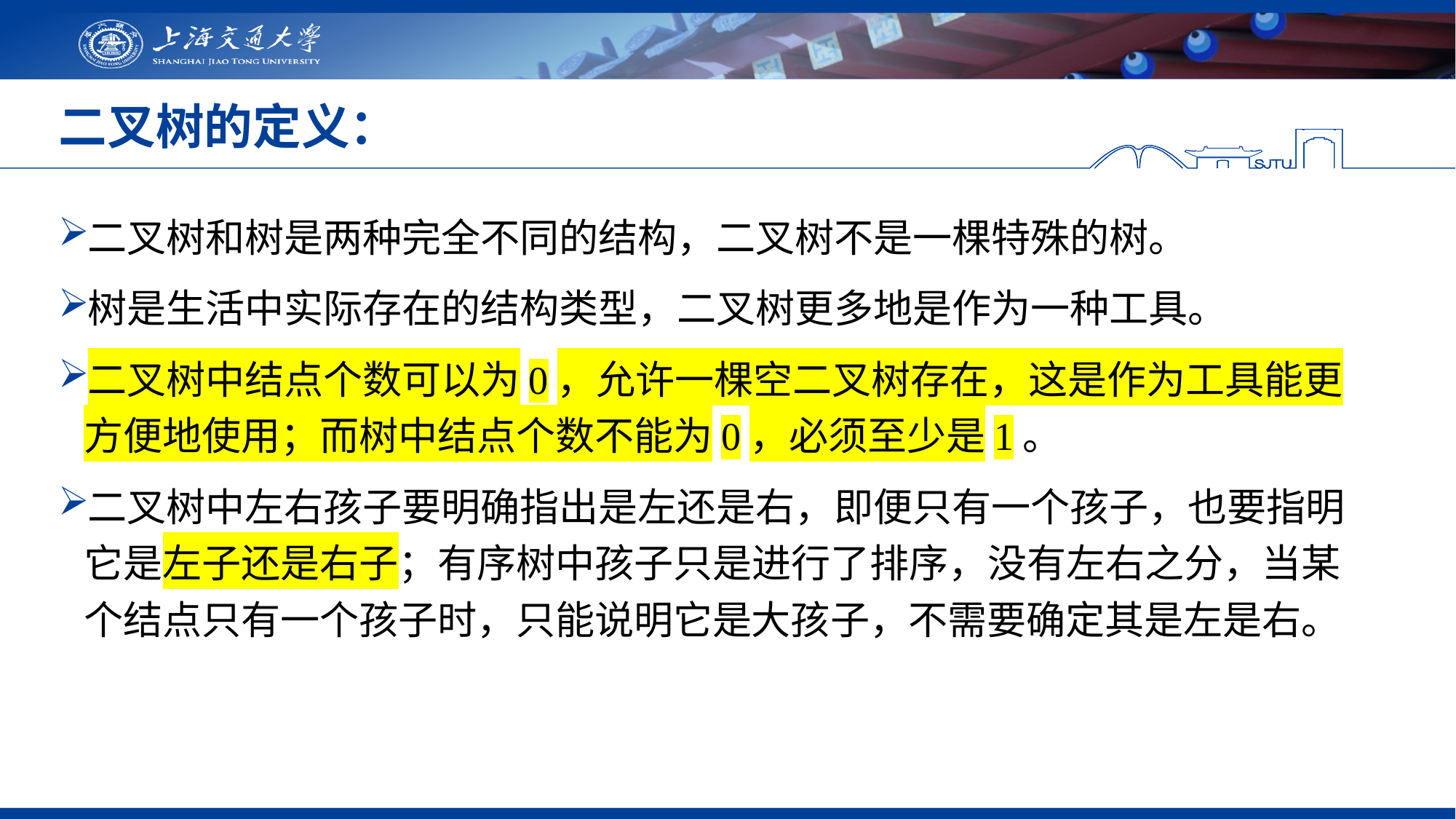

# 二叉树的定义：
二叉树和树是两种完全不同的结构，二叉树不是一棵特殊的树。
树是生活中实际存在的结构类型，二叉树更多地是作为一种工具。
二叉树中结点个数可以为0，允许一棵空二叉树存在，这是作为工具能更方便地使用；而树中结点个数不能为0，必须至少是1。
二叉树中左右孩子要明确指出是左还是右，即便只有一个孩子，也要指明它是左子还是右子；有序树中孩子只是进行了排序，没有左右之分，当某个结点只有一个孩子时，只能说明它是大孩子，不需要确定其是左是右。